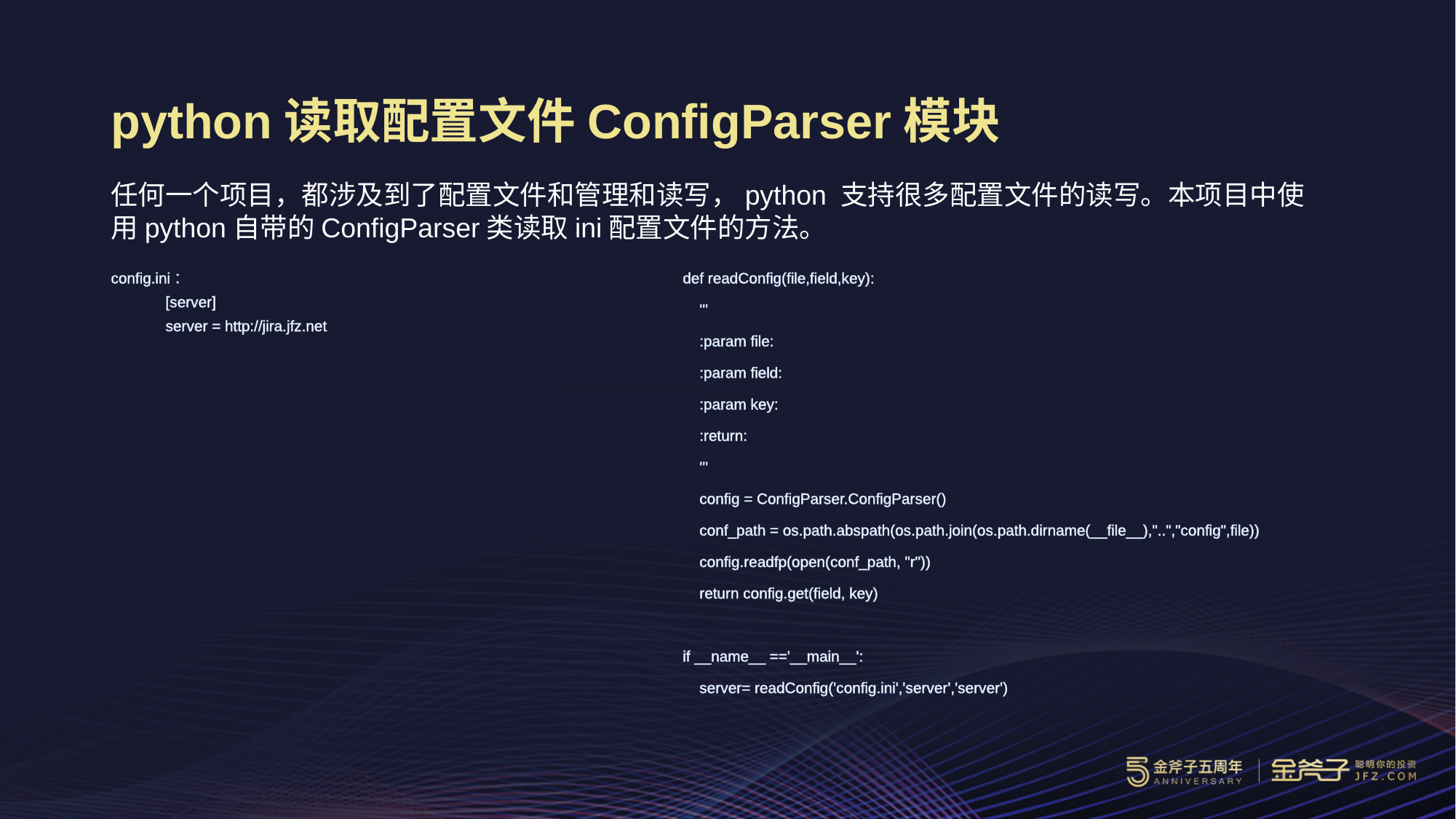

# python读取配置文件ConfigParser模块
任何一个项目，都涉及到了配置文件和管理和读写，python 支持很多配置文件的读写。本项目中使用python自带的ConfigParser类读取ini配置文件的方法。
config.ini：
[server]
server = http://jira.jfz.net
def readConfig(file,field,key):
    '''
    :param file:
    :param field:
    :param key:
    :return:
    '''
    config = ConfigParser.ConfigParser()
    conf_path = os.path.abspath(os.path.join(os.path.dirname(__file__),"..","config",file))
    config.readfp(open(conf_path, "r"))
    return config.get(field, key)

if __name__ =='__main__':
    server= readConfig('config.ini','server','server')